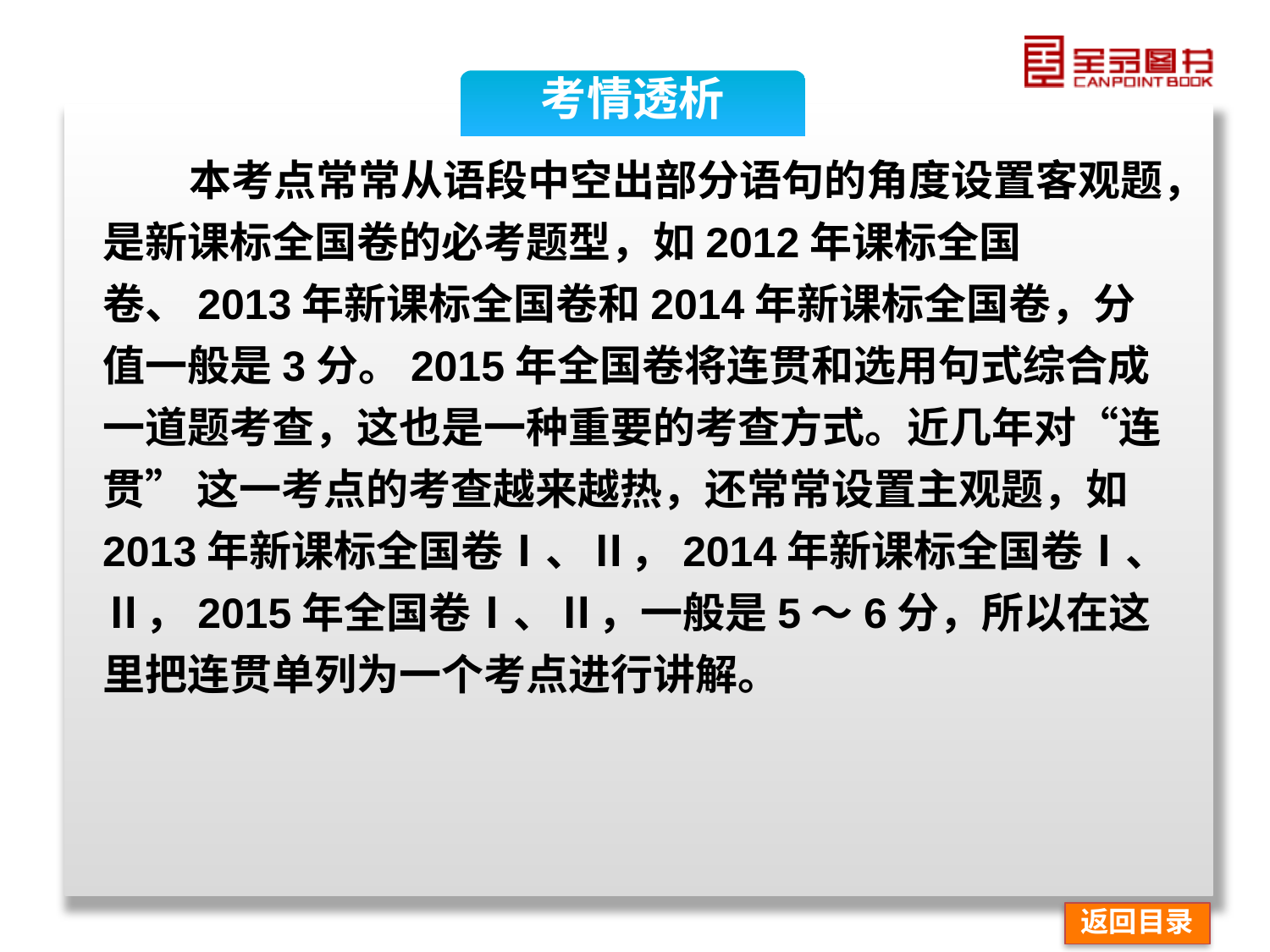

考情透析

本考点常常从语段中空出部分语句的角度设置客观题，是新课标全国卷的必考题型，如2012年课标全国卷、2013年新课标全国卷和2014年新课标全国卷，分值一般是3分。2015年全国卷将连贯和选用句式综合成一道题考查，这也是一种重要的考查方式。近几年对“连贯” 这一考点的考查越来越热，还常常设置主观题，如2013年新课标全国卷Ⅰ、Ⅱ，2014年新课标全国卷Ⅰ、Ⅱ，2015年全国卷Ⅰ、Ⅱ，一般是5～6分，所以在这里把连贯单列为一个考点进行讲解。
返回目录